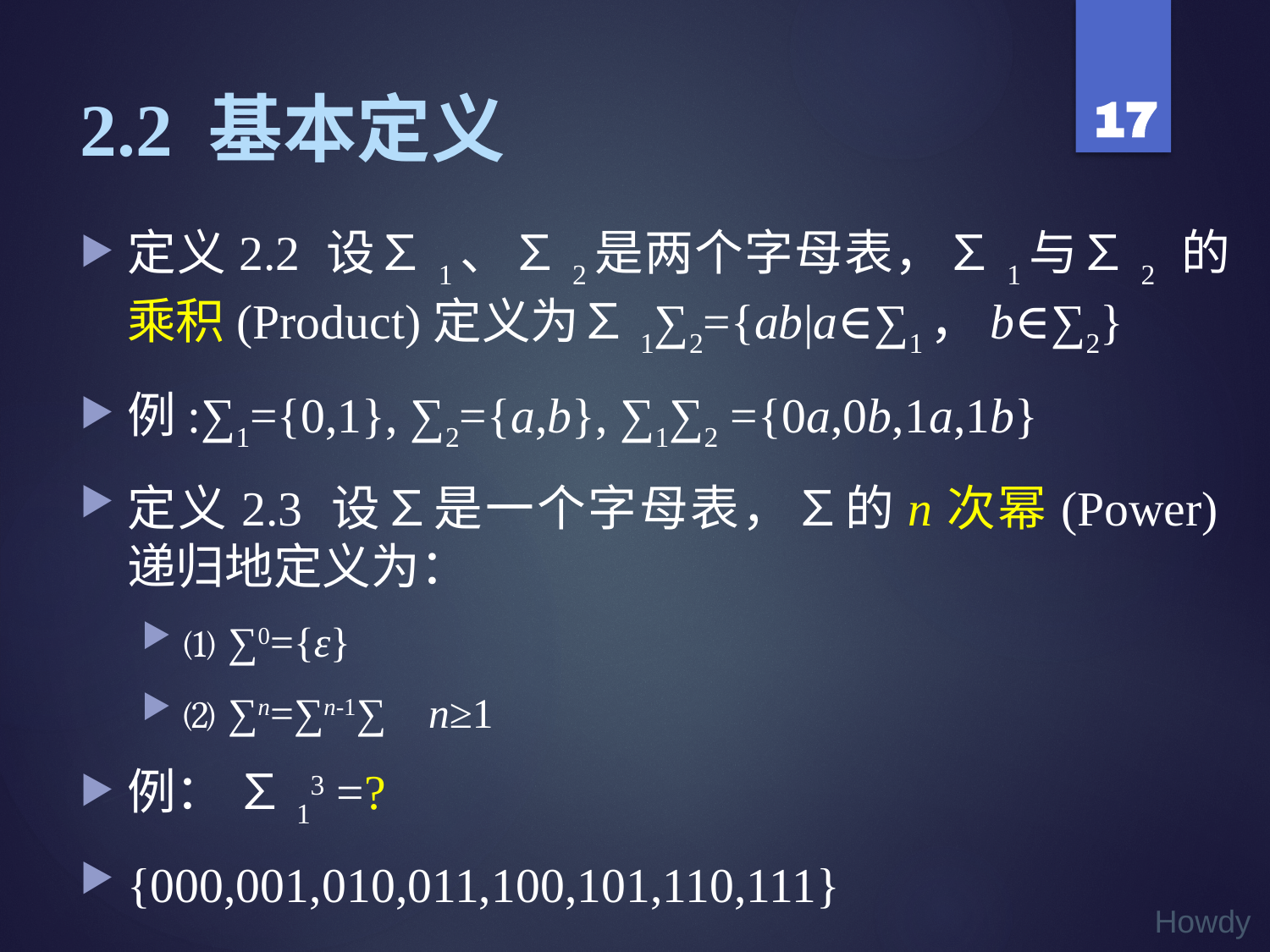

# 2.2 基本定义
定义2.2 设∑1、∑2是两个字母表，∑1与∑2 的乘积(Product)定义为∑1∑2={ab|a∈∑1，b∈∑2}
例:∑1={0,1}, ∑2={a,b}, ∑1∑2 ={0a,0b,1a,1b}
定义2.3 设∑是一个字母表，∑的n次幂(Power)递归地定义为：
⑴ ∑0={ε}
⑵ ∑n=∑n-1∑    n≥1
例： ∑13 =?
{000,001,010,011,100,101,110,111}